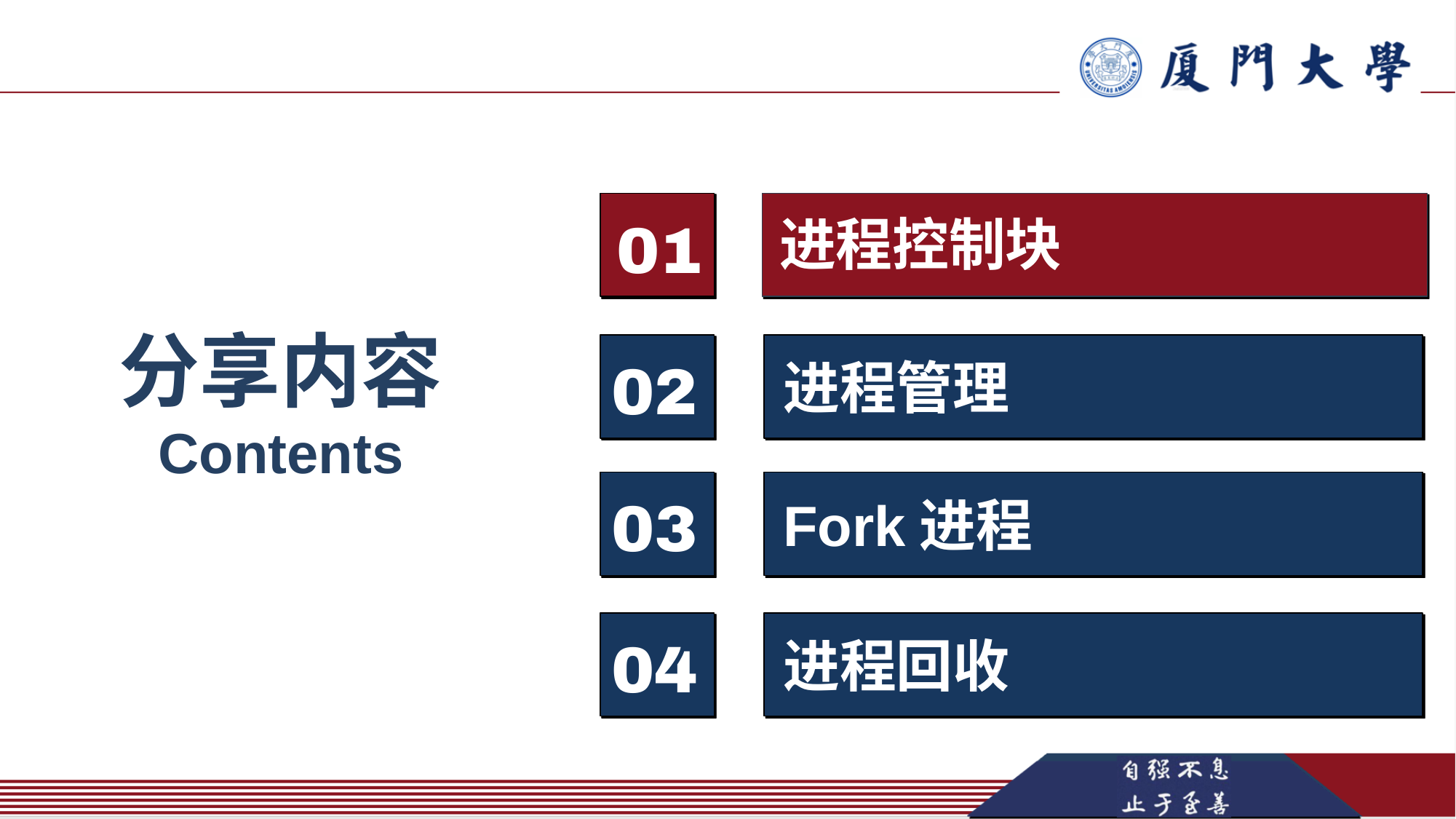

01
进程控制块
分享内容
Contents

02
进程管理

03
Fork进程

04
进程回收